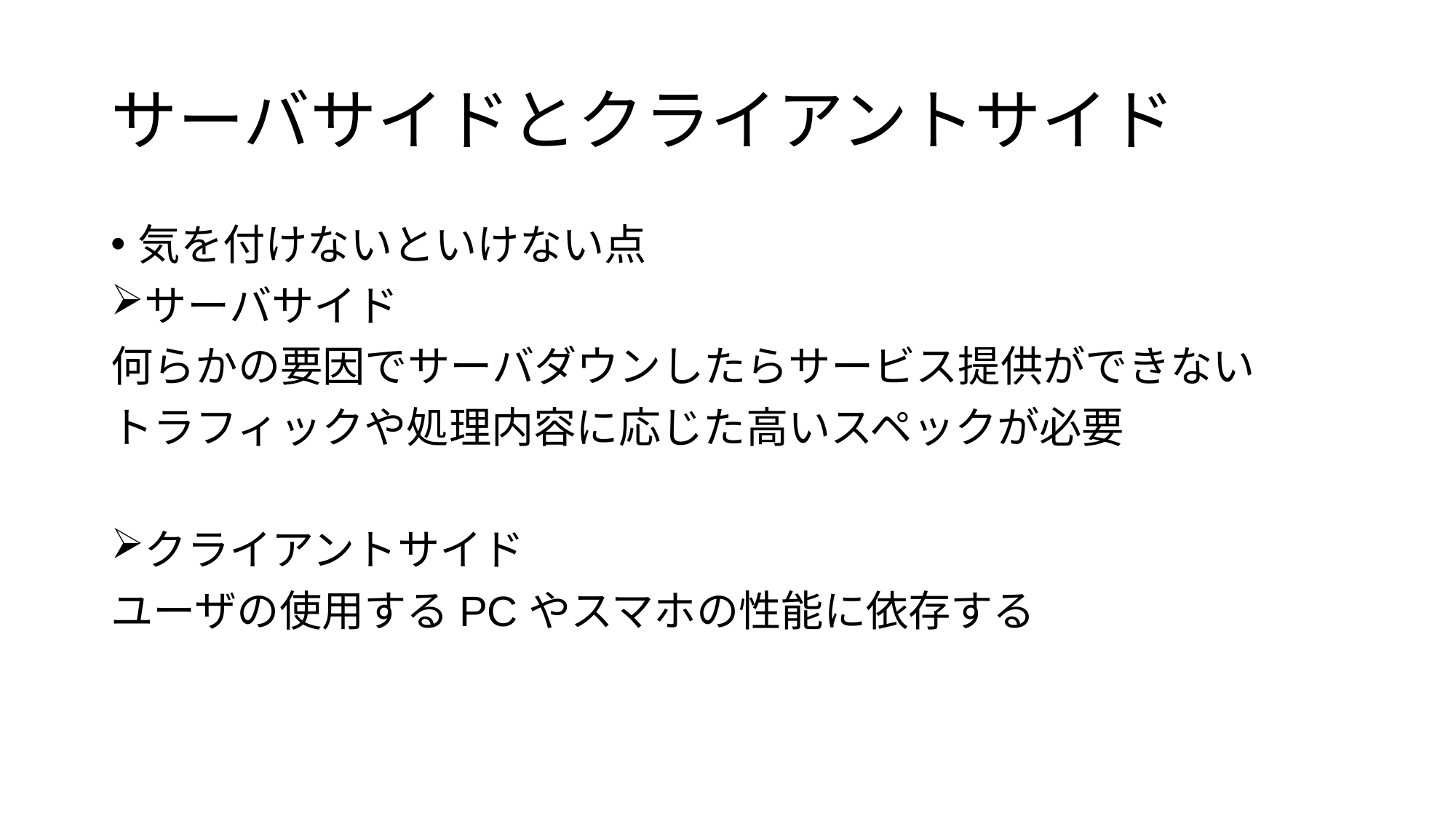

# サーバサイドとクライアントサイド
気を付けないといけない点
サーバサイド
何らかの要因でサーバダウンしたらサービス提供ができない
トラフィックや処理内容に応じた高いスペックが必要

クライアントサイド
ユーザの使用するPCやスマホの性能に依存する